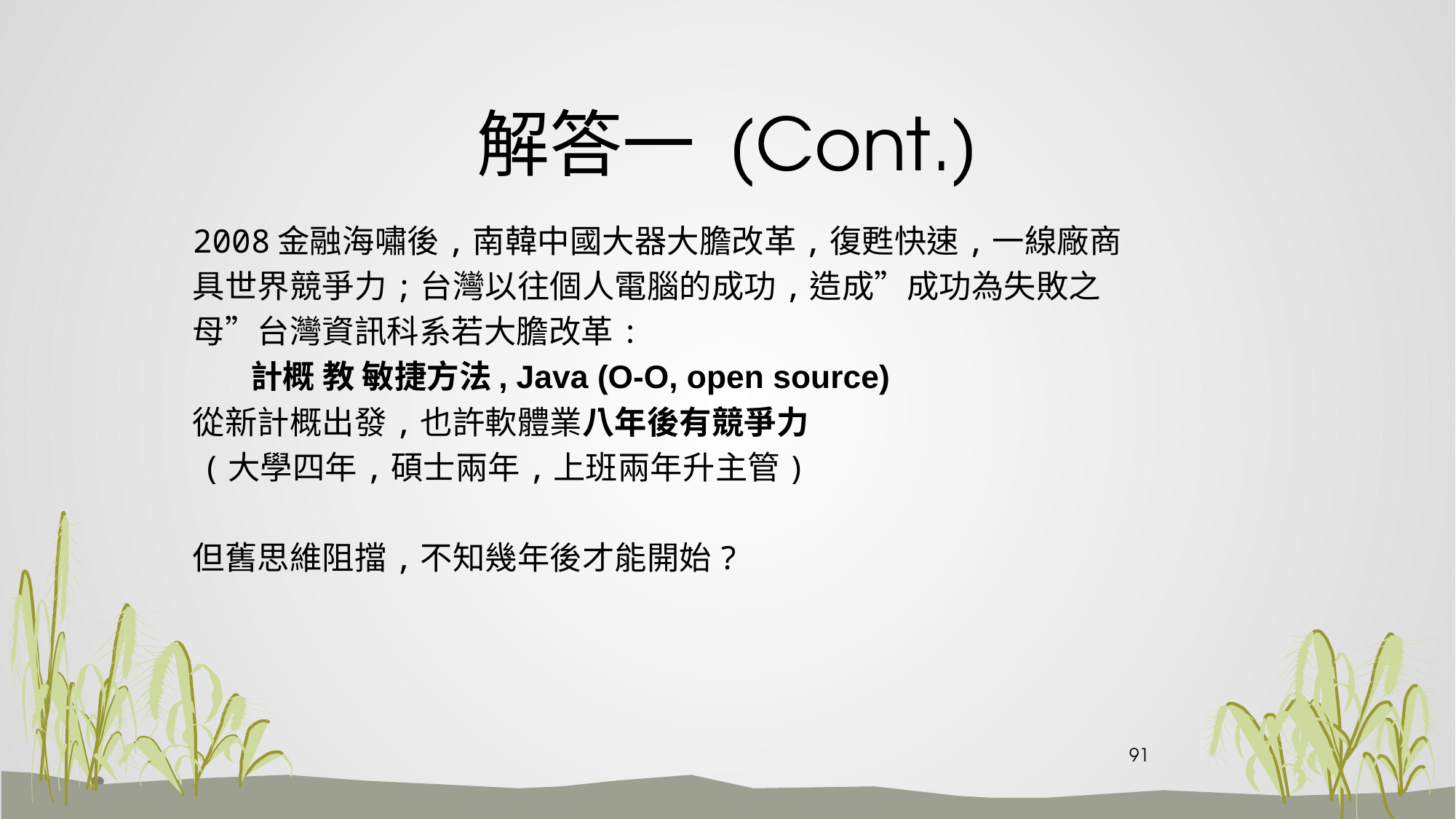

# 解答一 (Cont.)
2008金融海嘯後,南韓中國大器大膽改革,復甦快速,一線廠商
具世界競爭力;台灣以往個人電腦的成功,造成”成功為失敗之
母”台灣資訊科系若大膽改革:
       計概 教 敏捷方法, Java (O-O, open source)
從新計概出發,也許軟體業八年後有競爭力
 (大學四年,碩士兩年,上班兩年升主管)

但舊思維阻擋,不知幾年後才能開始?

91